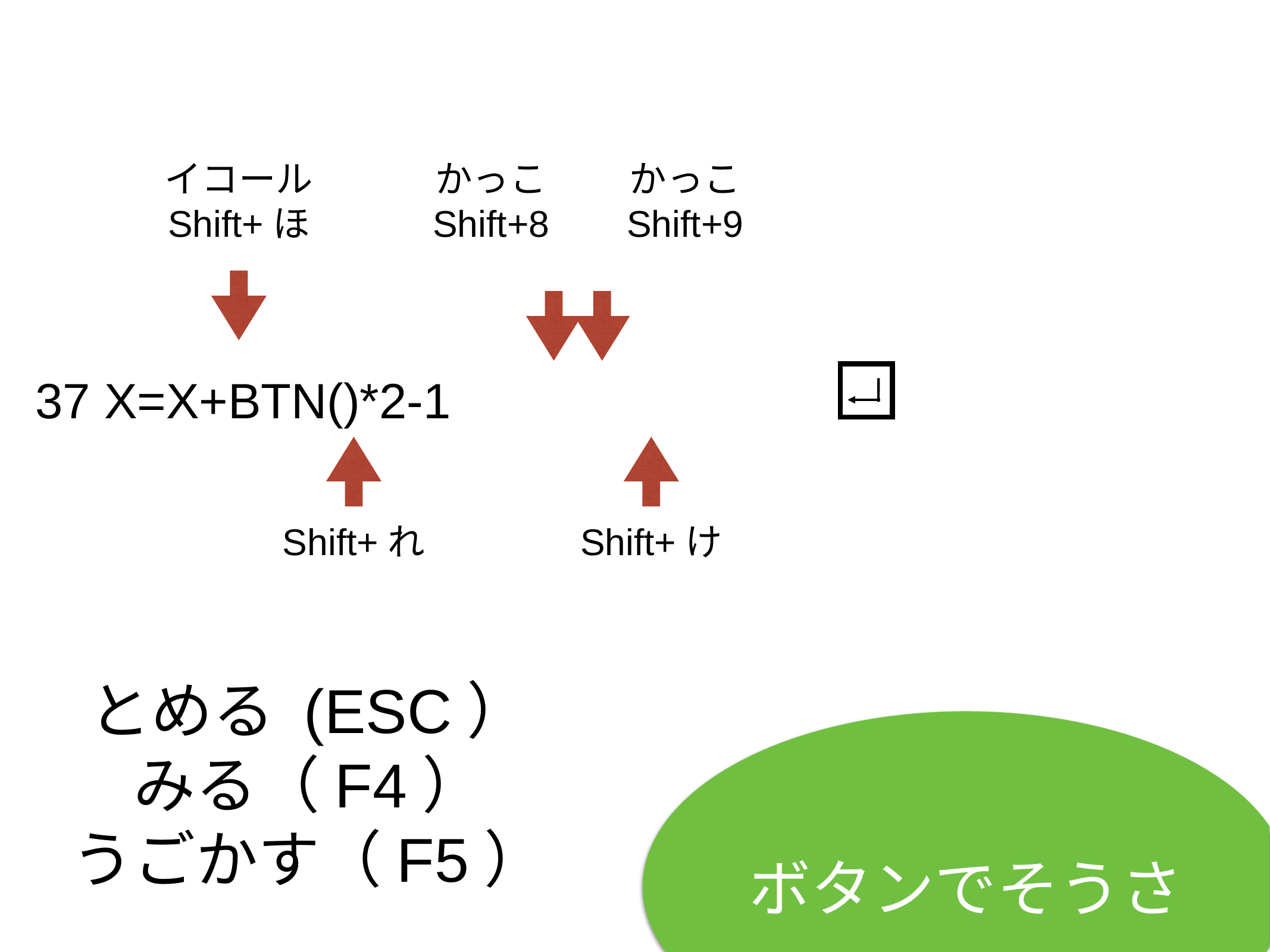

イコール
Shift+ほ
かっこ
Shift+8
かっこ
Shift+9

37 X=X+BTN()*2-1

Shift+れ
Shift+け
# とめる (ESC）
みる（F4）
うごかす（F5）
ボタンでそうさ